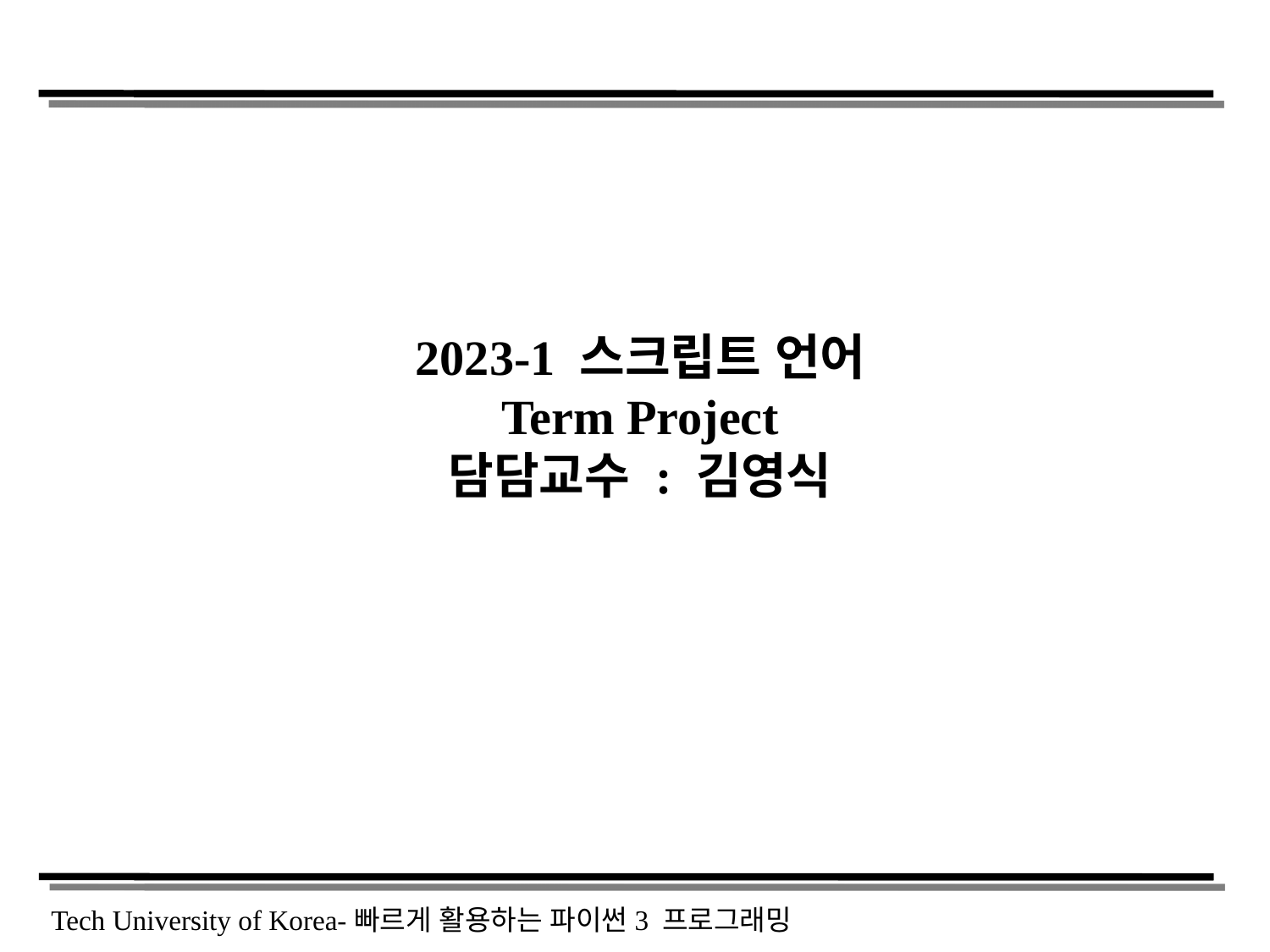

2023-1 스크립트 언어
Term Project
담담교수 : 김영식